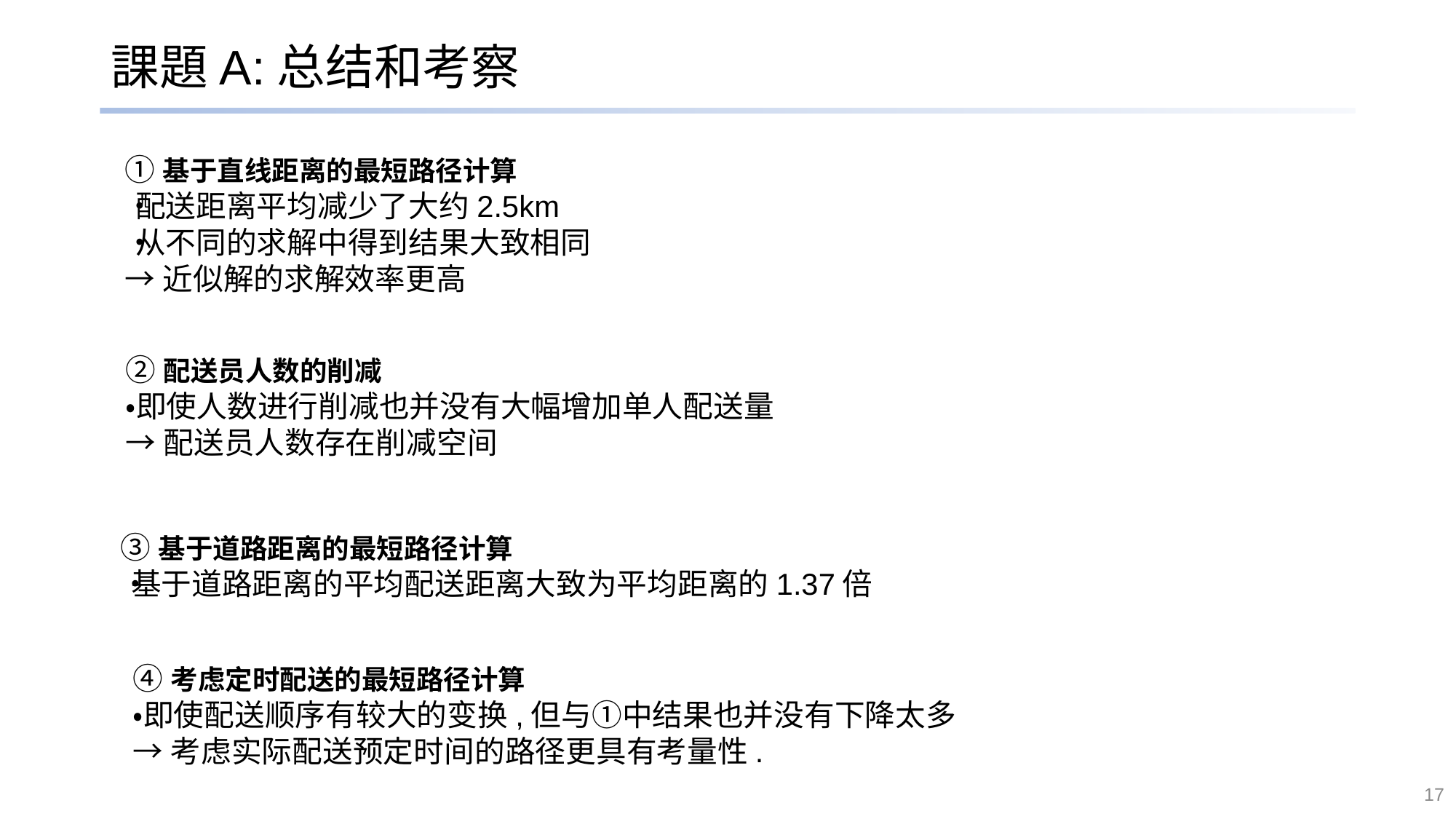

# 課題A:总结和考察
①基于直线距离的最短路径计算
・配送距离平均减少了大约2.5km
・从不同的求解中得到结果大致相同
→近似解的求解效率更高
②配送员人数的削减
・即使人数进行削减也并没有大幅增加单人配送量
→配送员人数存在削减空间
③基于道路距离的最短路径计算
・基于道路距离的平均配送距离大致为平均距离的1.37倍
④考虑定时配送的最短路径计算
・即使配送顺序有较大的变换,但与①中结果也并没有下降太多
→考虑实际配送预定时间的路径更具有考量性.
17